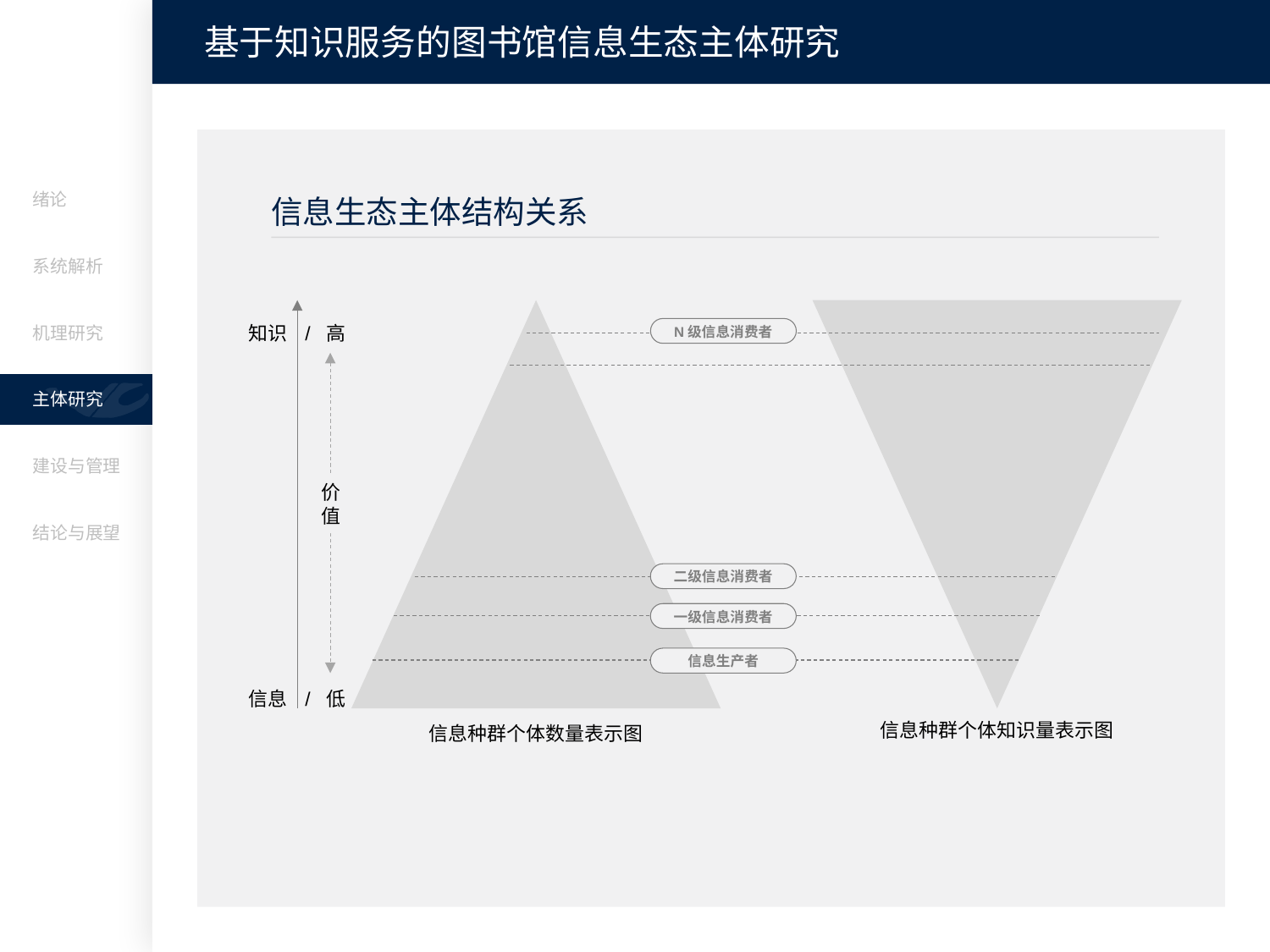

基于知识服务的图书馆信息生态主体研究

绪论
信息生态主体结构关系

系统解析

知识   /  高
机理研究
N级信息消费者

二级信息消费者

一级信息消费者

信息生产者

主体研究
建设与管理
价值
结论与展望
信息   /  低
信息种群个体知识量表示图
信息种群个体数量表示图